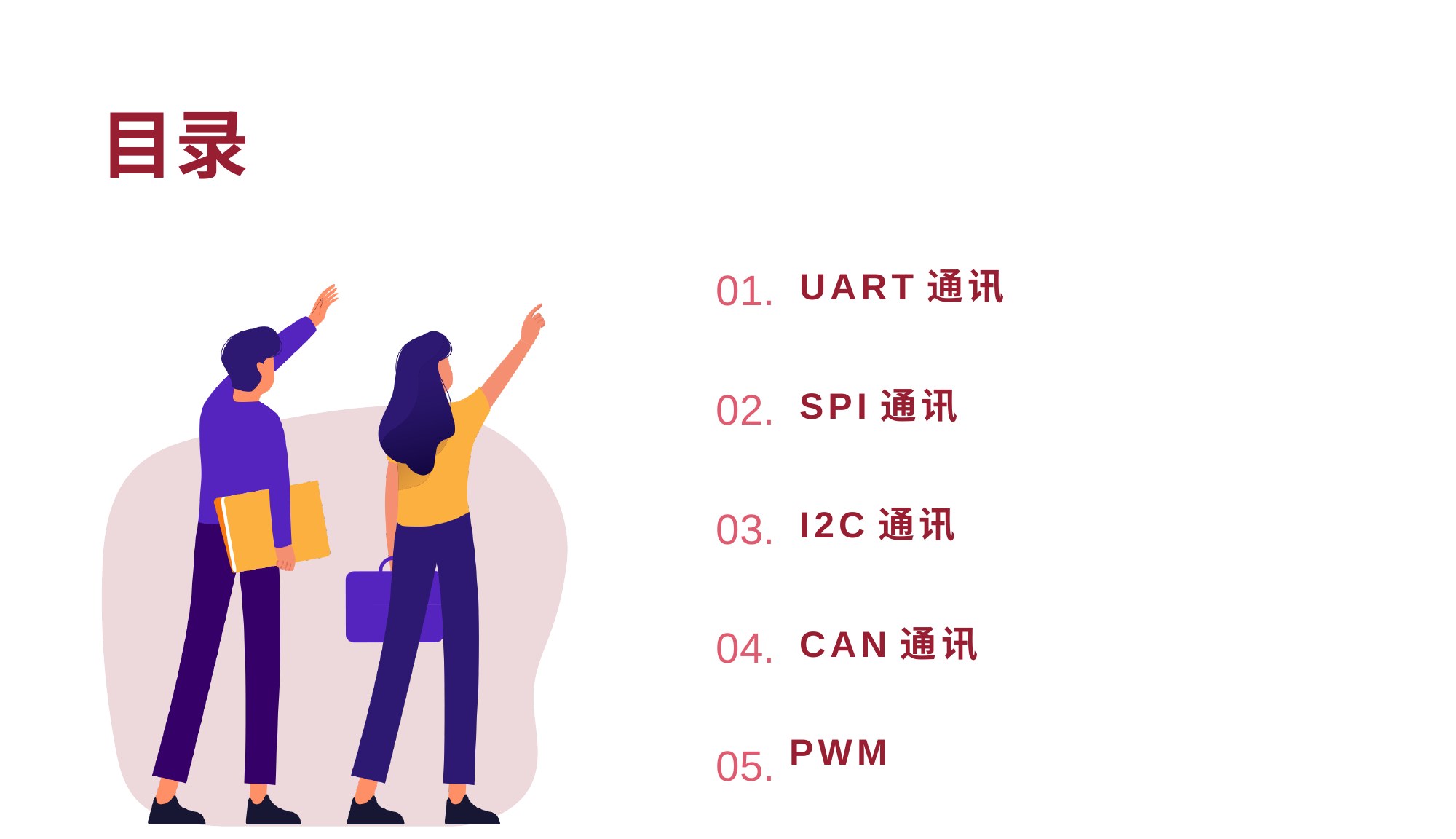

# 目录
01.
UART通讯
02.
SPI通讯
03.
I2C通讯
04.
CAN通讯
PWM
05.